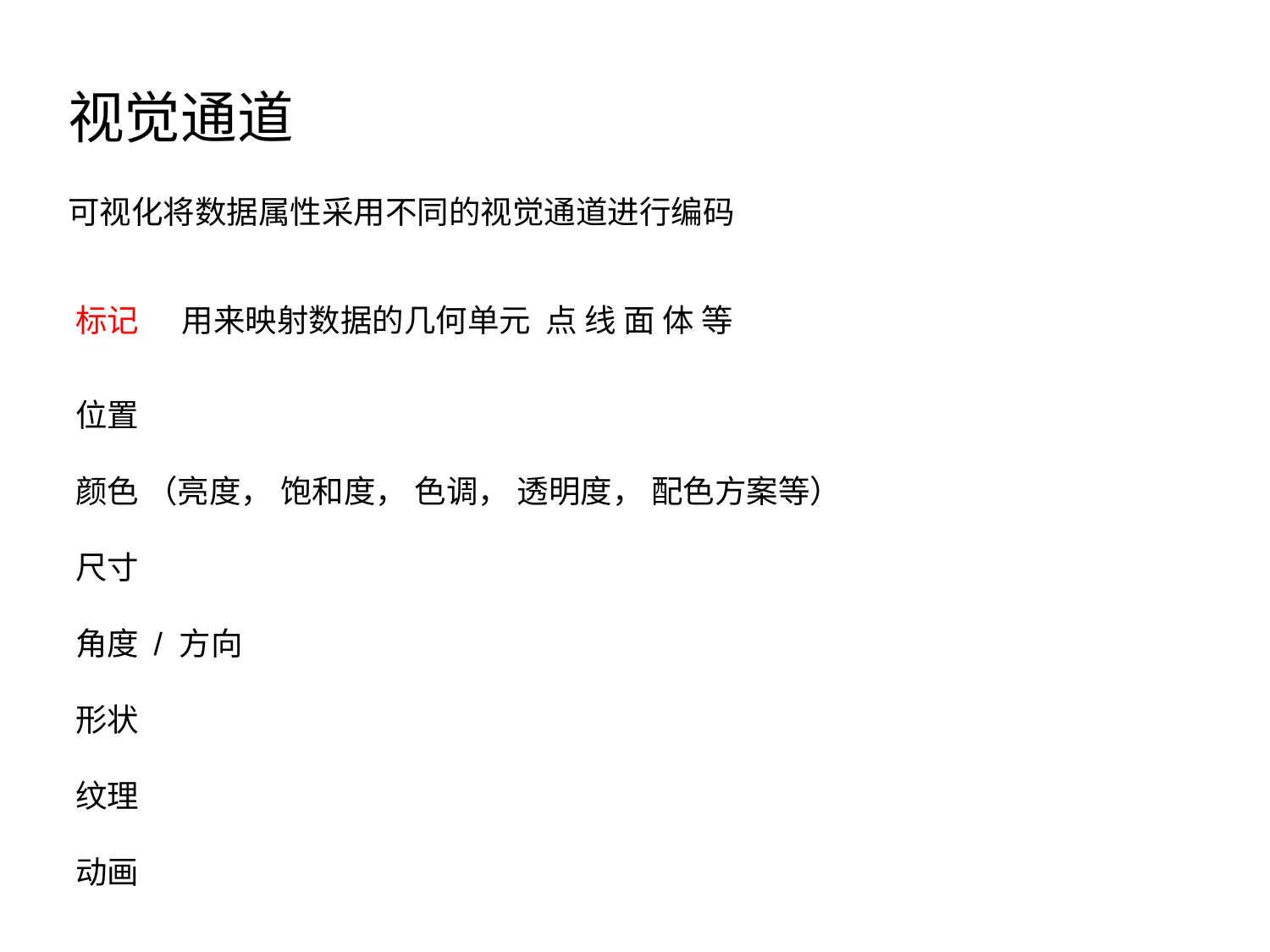

# 视觉通道
可视化将数据属性采用不同的视觉通道进行编码
标记      用来映射数据的几何单元  点 线 面 体 等
位置
颜色 （亮度， 饱和度， 色调， 透明度， 配色方案等）
尺寸
角度 / 方向
形状
纹理
动画